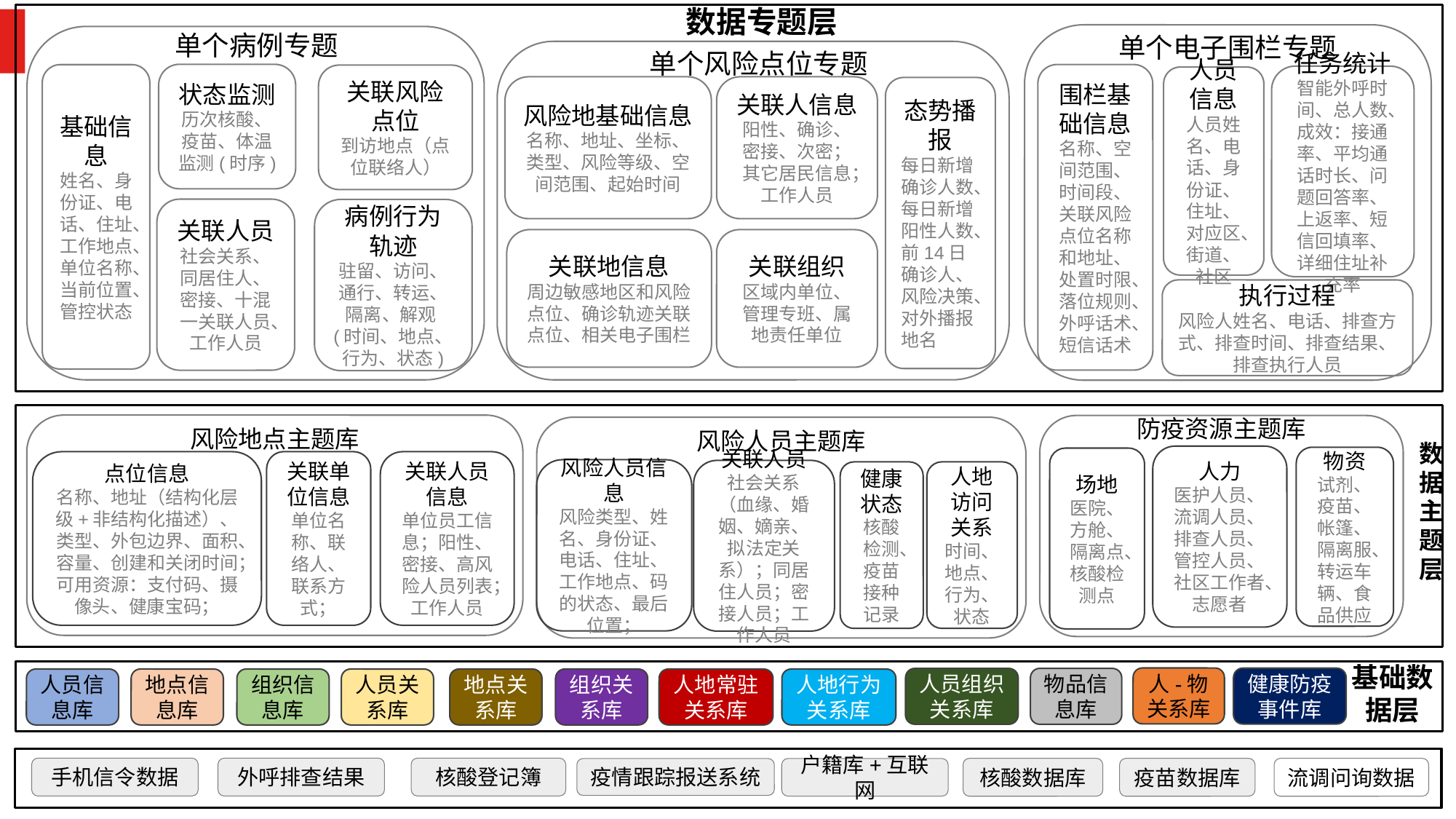

数据专题层

单个病例专题

单个电子围栏专题

单个风险点位专题
风险地基础信息
名称、地址、坐标、类型、风险等级、空间范围、起始时间
关联人信息
阳性、确诊、密接、次密；其它居民信息；工作人员
态势播报
每日新增确诊人数、
每日新增阳性人数、
前14日确诊人、风险决策、对外播报地名
关联地信息
周边敏感地区和风险点位、确诊轨迹关联点位、相关电子围栏
关联组织
区域内单位、管理专班、属地责任单位
状态监测
历次核酸、疫苗、体温监测(时序)
围栏基础信息
名称、空间范围、时间段、关联风险点位名称和地址、处置时限、落位规则、外呼话术、短信话术
基础信息
姓名、身份证、电话、住址、工作地点、单位名称、当前位置、管控状态
关联风险点位
到访地点（点位联络人）
任务统计
智能外呼时间、总人数、成效：接通率、平均通话时长、问题回答率、上返率、短信回填率、详细住址补充率
人员信息
人员姓名、电话、身份证、住址、对应区、街道、社区
关联人员
社会关系、同居住人、密接、十混一关联人员、工作人员
病例行为轨迹
驻留、访问、通行、转运、隔离、解观(时间、地点、行为、状态)
执行过程
风险人姓名、电话、排查方式、排查时间、排查结果、排查执行人员

风险地点主题库

防疫资源主题库

风险人员主题库

数据主题层
人力
医护人员、流调人员、排查人员、管控人员、社区工作者、志愿者
物资
试剂、疫苗、帐篷、隔离服、转运车辆、食品供应
场地
医院、方舱、隔离点、核酸检测点
点位信息
名称、地址（结构化层级+非结构化描述）、类型、外包边界、面积、容量、创建和关闭时间；
可用资源：支付码、摄像头、健康宝码；
关联单位信息
单位名称、联络人、联系方式；
关联人员信息
单位员工信息；阳性、密接、高风险人员列表；工作人员
风险人员信息
风险类型、姓名、身份证、电话、住址、工作地点、码的状态、最后位置；
关联人员
社会关系（血缘、婚姻、嫡亲、拟法定关系）；同居住人员；密接人员；工作人员
人地访问关系
时间、地点、行为、状态
健康状态
核酸检测、疫苗接种记录
基础数据层

人-物关系库
健康防疫事件库
人员组织关系库
物品信息库
人员信息库
地点信息库
组织信息库
人员关系库
地点关系库
组织关系库
人地常驻关系库
人地行为关系库

手机信令数据
外呼排查结果
核酸登记簿
核酸数据库
疫苗数据库
流调问询数据
户籍库+互联网
疫情跟踪报送系统